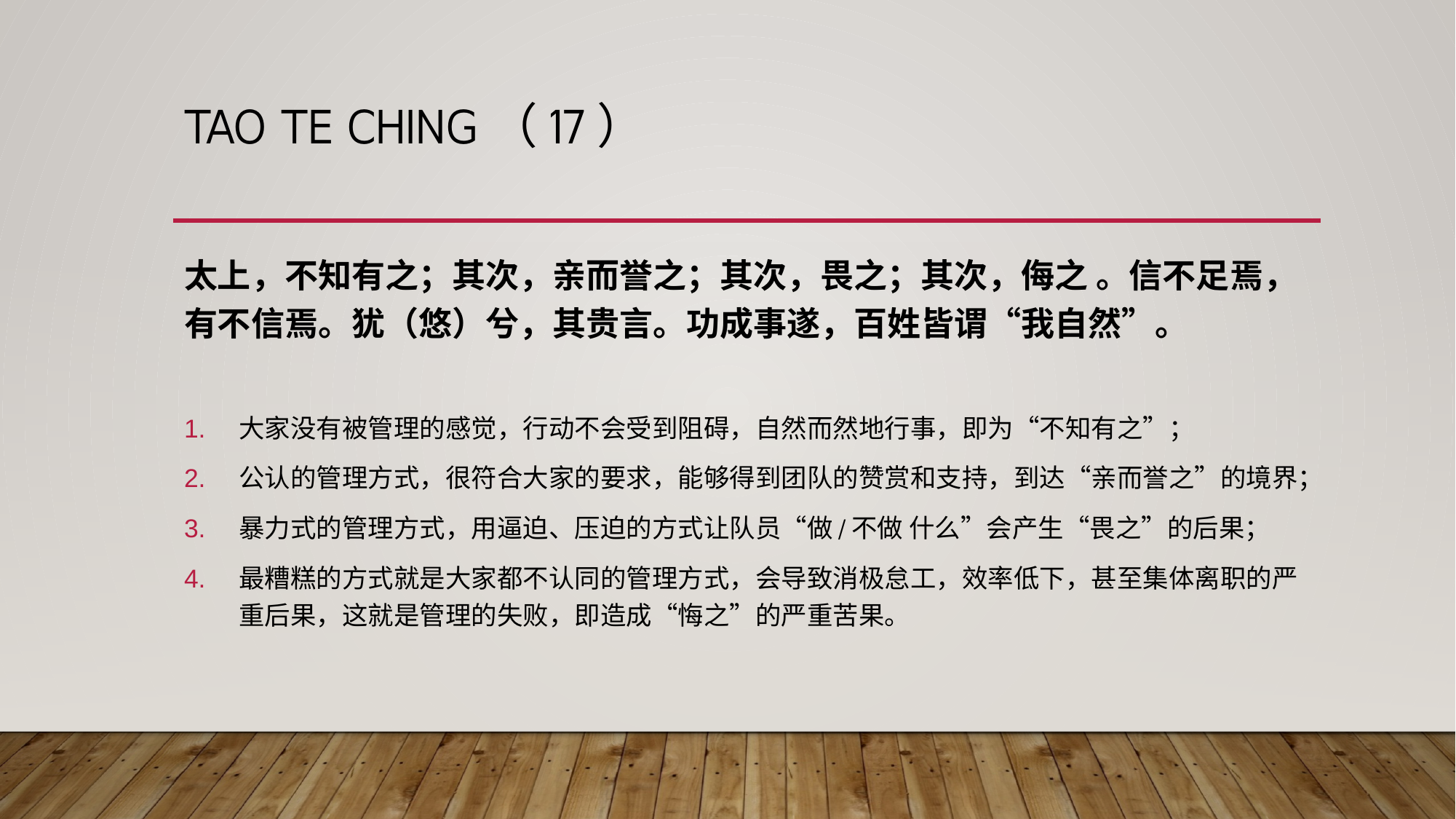

# Tao Te Ching（17）
太上，不知有之；其次，亲而誉之；其次，畏之；其次，侮之 。信不足焉，有不信焉。犹（悠）兮，其贵言。功成事遂，百姓皆谓“我自然”。

大家没有被管理的感觉，行动不会受到阻碍，自然而然地行事，即为“不知有之”；
公认的管理方式，很符合大家的要求，能够得到团队的赞赏和支持，到达“亲而誉之”的境界；
暴力式的管理方式，用逼迫、压迫的方式让队员“做/不做 什么”会产生“畏之”的后果；
最糟糕的方式就是大家都不认同的管理方式，会导致消极怠工，效率低下，甚至集体离职的严重后果，这就是管理的失败，即造成“悔之”的严重苦果。